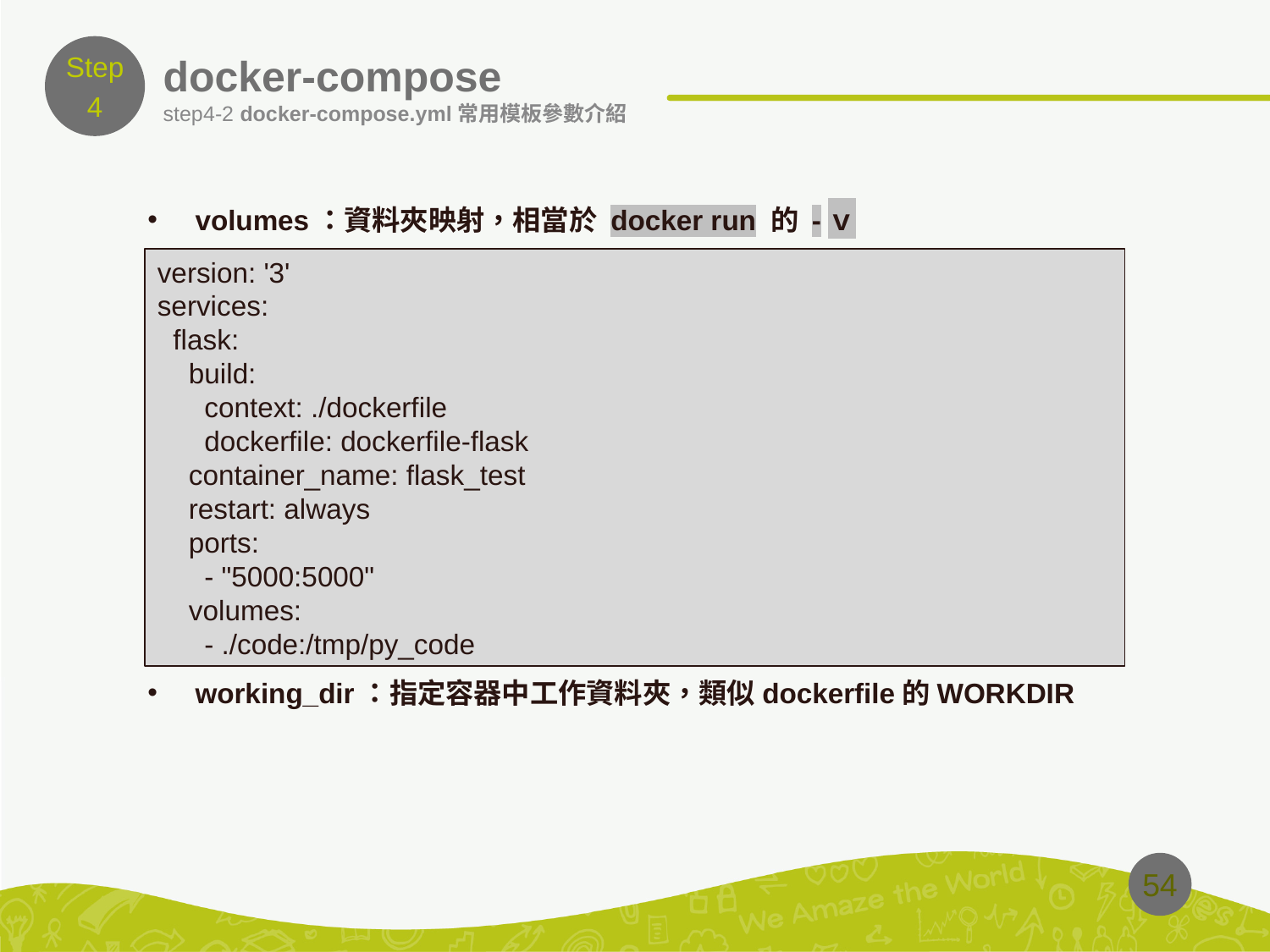

Step
4
# docker-compose
step4-2 docker-compose.yml常用模板參數介紹
volumes：資料夾映射，相當於 docker run 的 -ｖ

working_dir：指定容器中工作資料夾，類似dockerfile的WORKDIR

version: '3'
services:
  flask:
    build:
      context: ./dockerfile
      dockerfile: dockerfile-flask
    container_name: flask_test
    restart: always
    ports:
      - "5000:5000"
    volumes:
      - ./code:/tmp/py_code
54